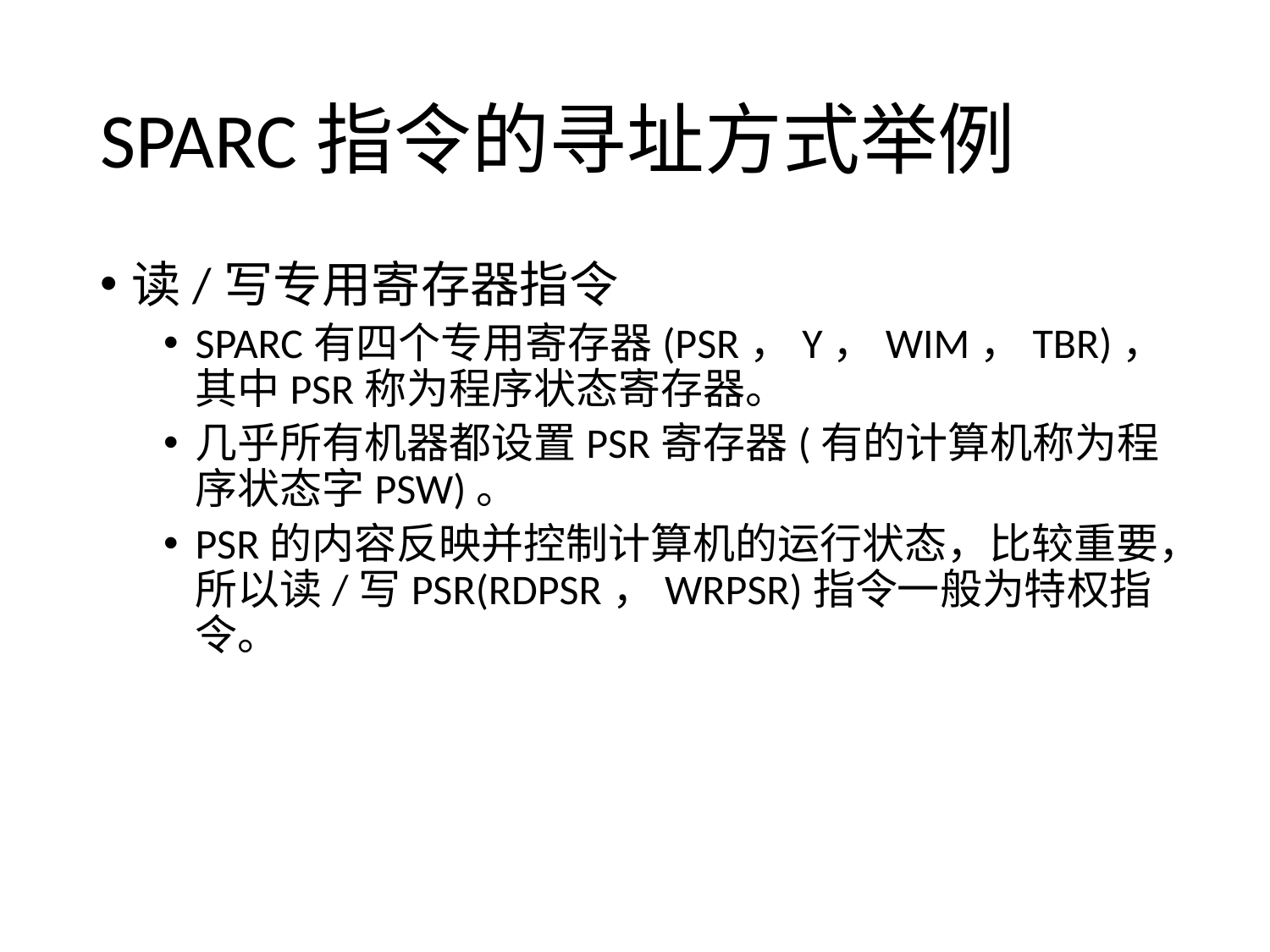

# SPARC指令的寻址方式举例
读/写专用寄存器指令
SPARC有四个专用寄存器(PSR，Y，WIM，TBR)，其中PSR称为程序状态寄存器。
几乎所有机器都设置PSR寄存器(有的计算机称为程序状态字PSW)。
PSR的内容反映并控制计算机的运行状态，比较重要，所以读/写PSR(RDPSR，WRPSR)指令一般为特权指令。